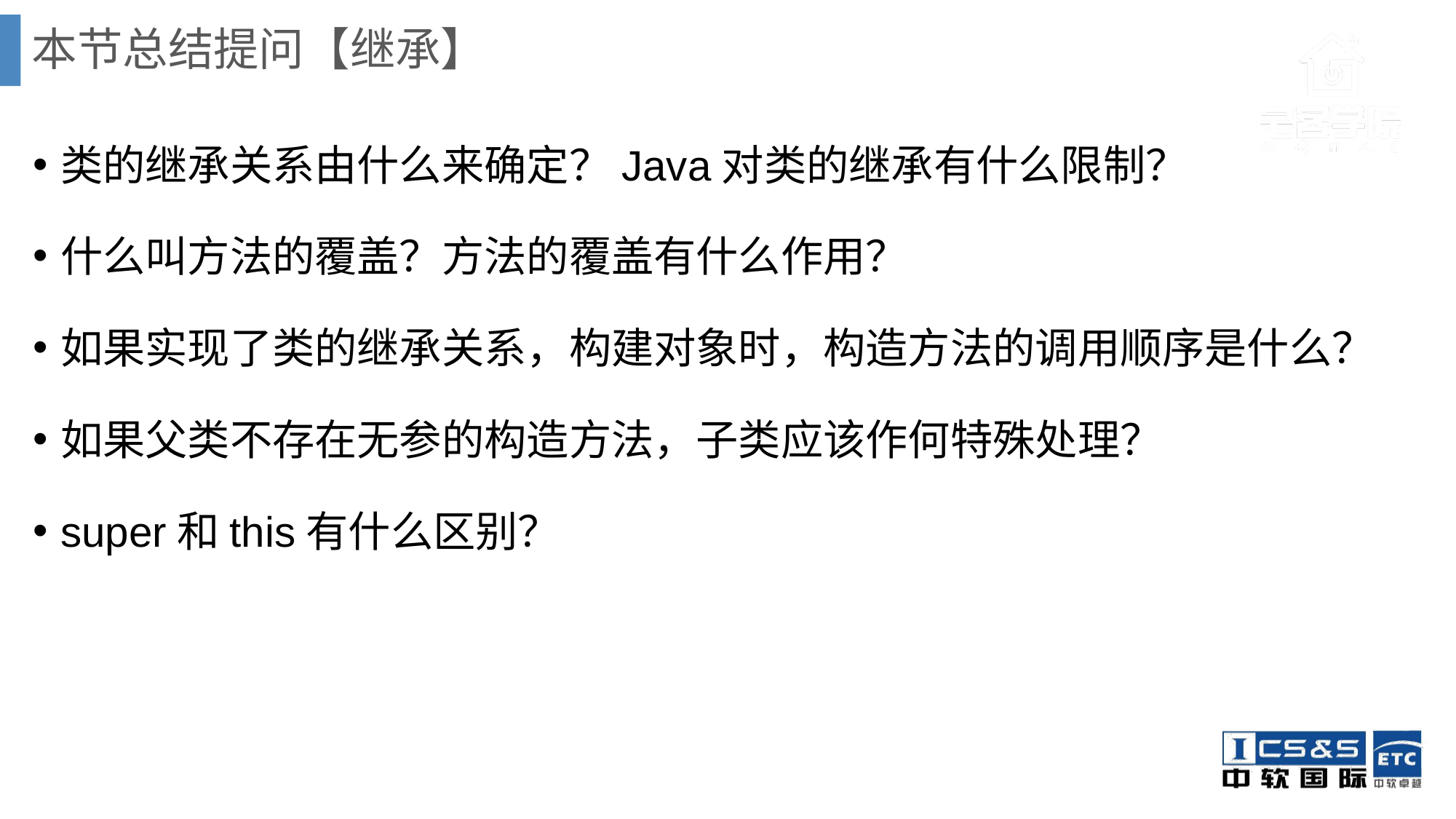

# 本节总结提问【继承】
类的继承关系由什么来确定？Java对类的继承有什么限制？
什么叫方法的覆盖？方法的覆盖有什么作用？
如果实现了类的继承关系，构建对象时，构造方法的调用顺序是什么？
如果父类不存在无参的构造方法，子类应该作何特殊处理？
super和this有什么区别？